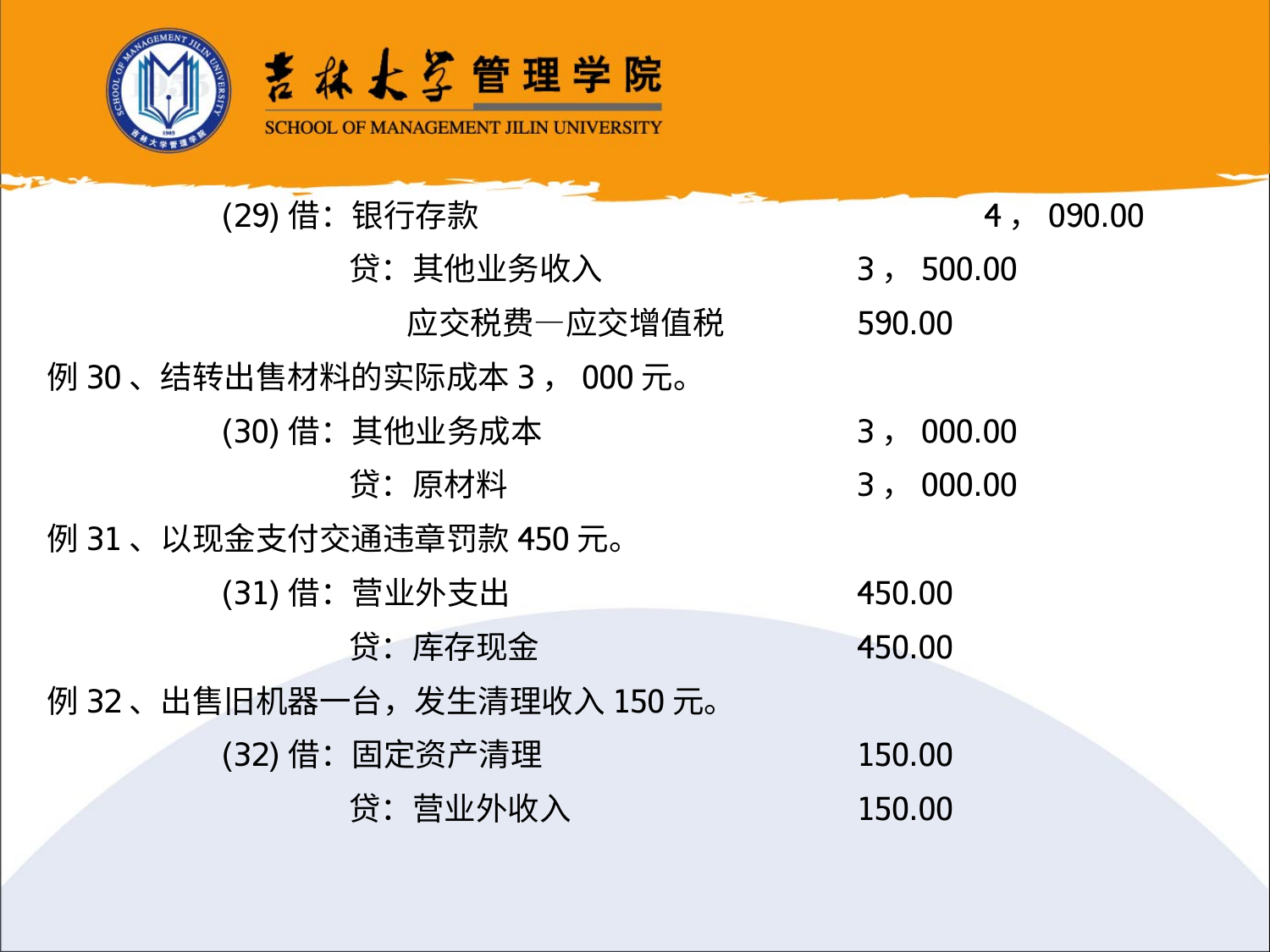

(29)借：银行存款			 	4，090.00
			贷：其他业务收入		3，500.00
			       应交税费—应交增值税		590.00
例30、结转出售材料的实际成本3，000元。
		(30)借：其他业务成本			3，000.00
			贷：原材料			3，000.00
例31、以现金支付交通违章罚款450元。
		(31)借：营业外支出			450.00
			贷：库存现金			450.00
例32、出售旧机器一台，发生清理收入150元。
		(32)借：固定资产清理			150.00
			贷：营业外收入			150.00
86